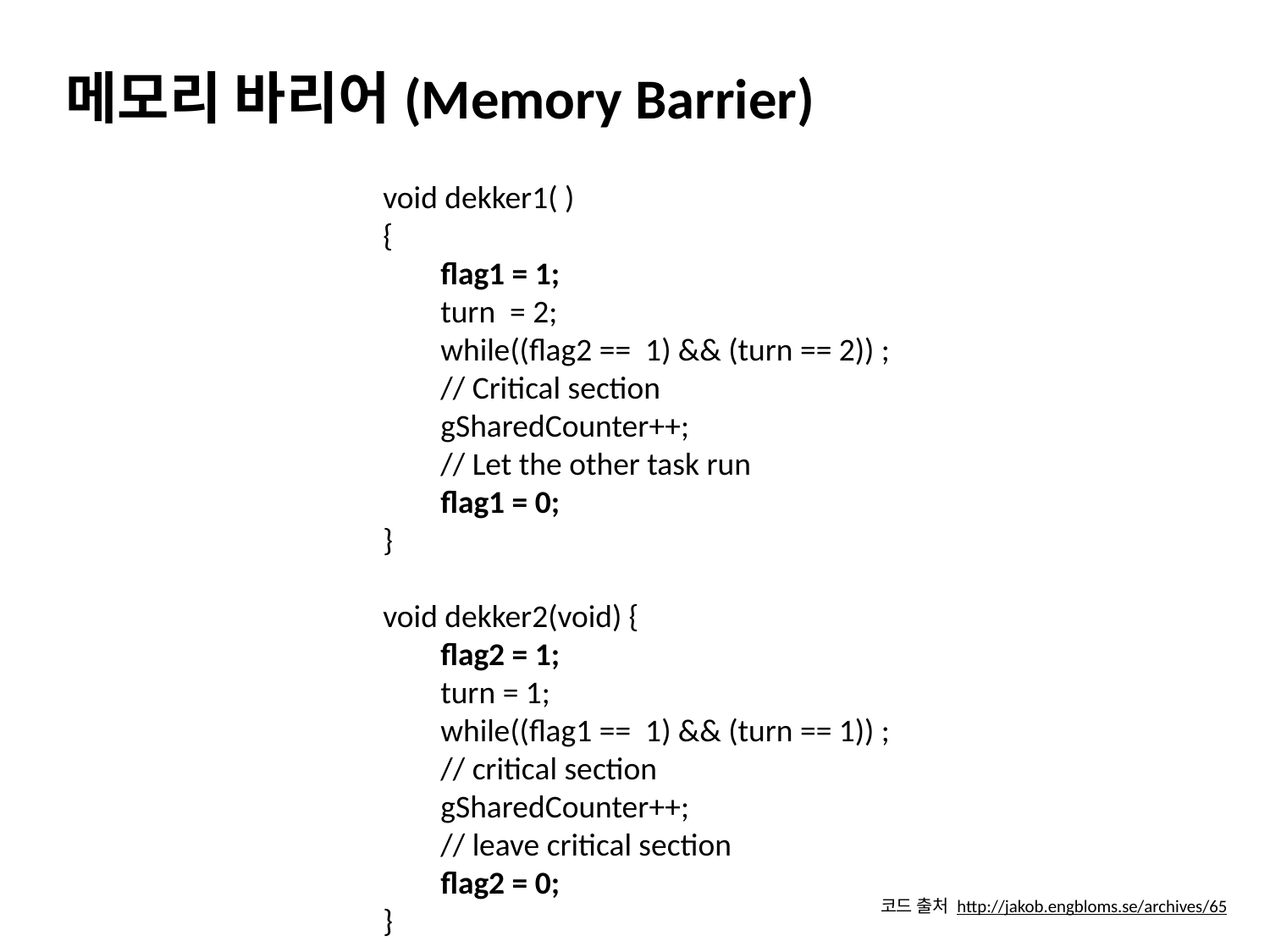

메모리 바리어(Memory Barrier)
void dekker1( )
{
        flag1 = 1;
        turn  = 2;
        while((flag2 ==  1) && (turn == 2)) ;
        // Critical section
        gSharedCounter++;
        // Let the other task run
        flag1 = 0;
}

void dekker2(void) {
        flag2 = 1;
        turn = 1;
        while((flag1 ==  1) && (turn == 1)) ;
        // critical section
        gSharedCounter++;
        // leave critical section
        flag2 = 0;
}
코드 출처 http://jakob.engbloms.se/archives/65